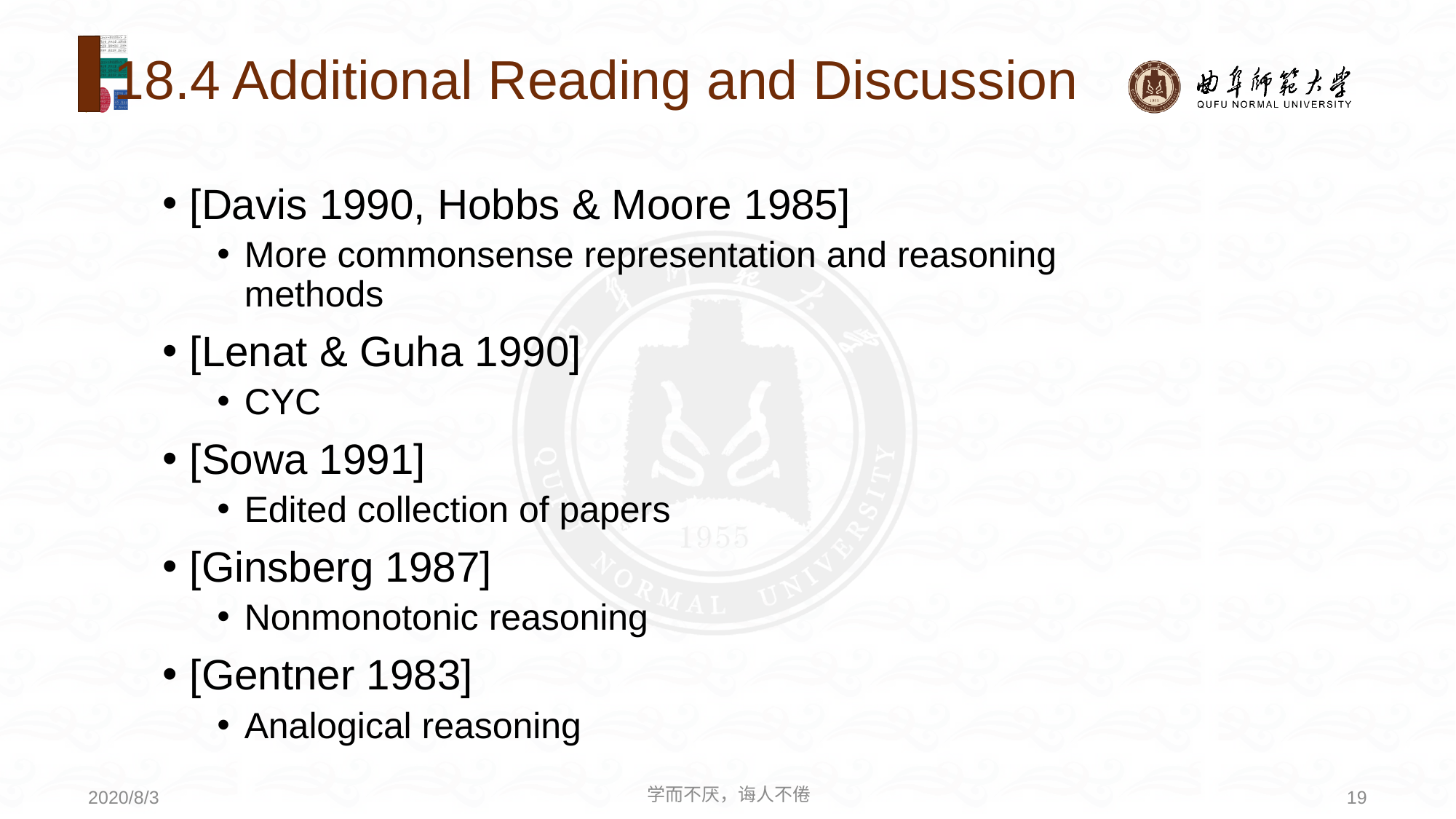

# 18.4 Additional Reading and Discussion
[Davis 1990, Hobbs & Moore 1985]
More commonsense representation and reasoning methods
[Lenat & Guha 1990]
CYC
[Sowa 1991]
Edited collection of papers
[Ginsberg 1987]
Nonmonotonic reasoning
[Gentner 1983]
Analogical reasoning
学而不厌，诲人不倦
19
2020/8/3